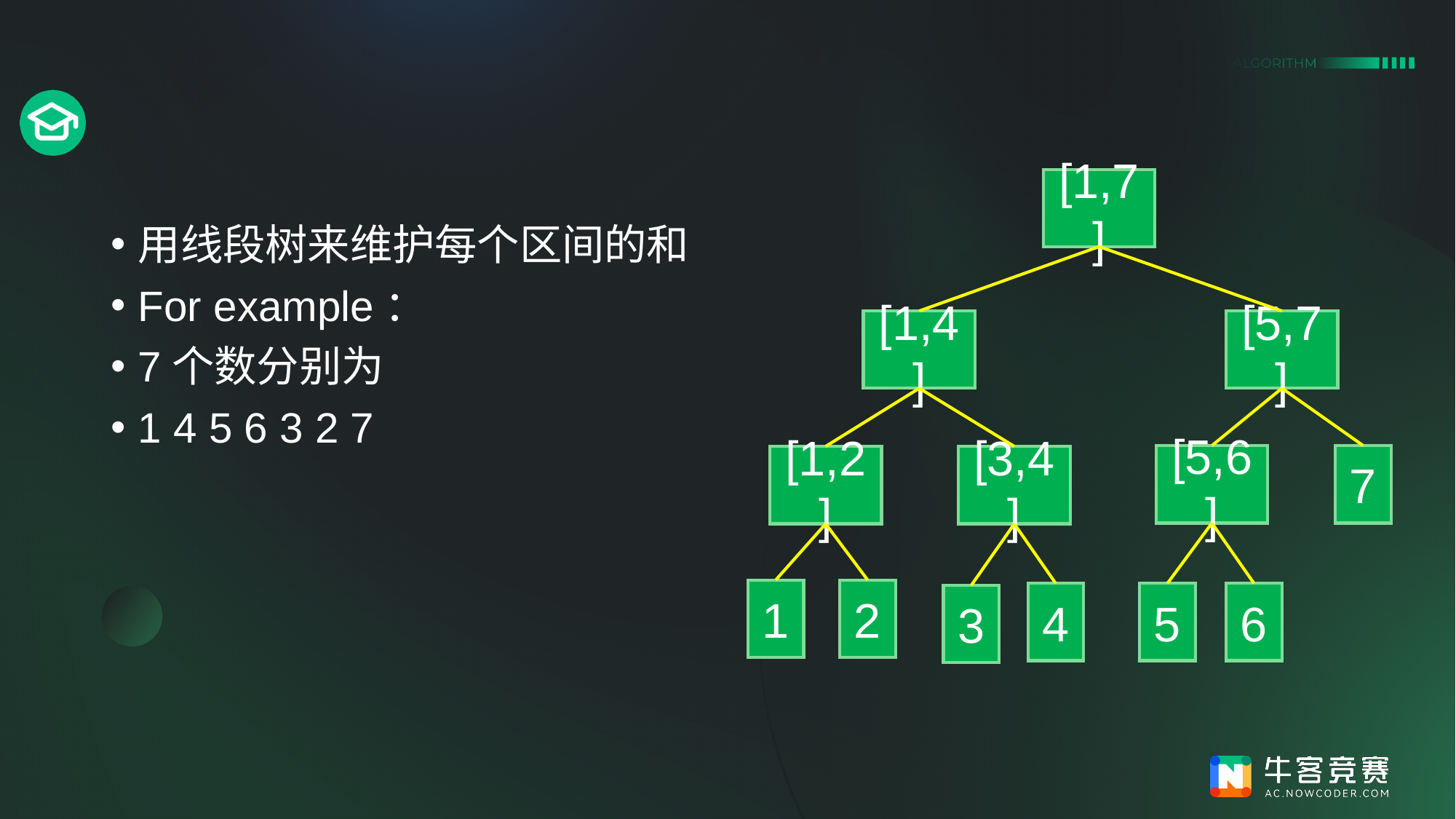

#
[1,7]
用线段树来维护每个区间的和
For example：
7个数分别为
1 4 5 6 3 2 7

[1,4]
[5,7]
[5,6]
7
[1,2]
[3,4]
1
2
4
5
6
3